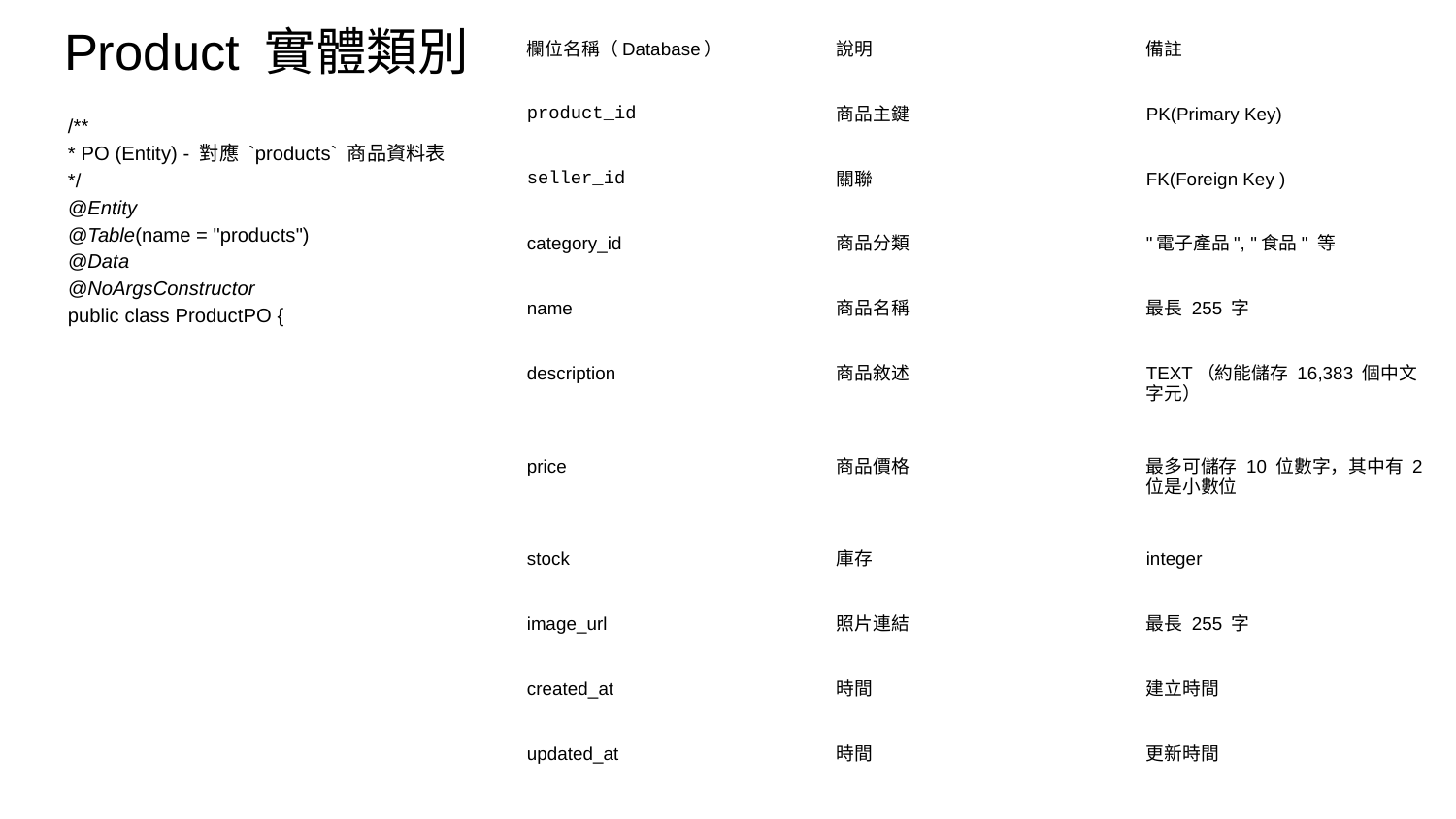

# Product 實體類別
| 欄位名稱（Database） | 說明 | 備註 |
| --- | --- | --- |
| product\_id | 商品主鍵 | PK(Primary Key) |
| seller\_id | 關聯 | FK(Foreign Key ) |
| category\_id | 商品分類 | "電子產品", "食品" 等 |
| name | 商品名稱 | 最長 255 字 |
| description | 商品敘述 | TEXT（約能儲存 16,383 個中文字元） |
| price | 商品價格 | 最多可儲存 10 位數字，其中有 2 位是小數位 |
| stock | 庫存 | integer |
| image\_url | 照片連結 | 最長 255 字 |
| created\_at | 時間 | 建立時間 |
| updated\_at | 時間 | 更新時間 |
/**
* PO (Entity) - 對應 `products` 商品資料表
*/
@Entity
@Table(name = "products")
@Data
@NoArgsConstructor
public class ProductPO {